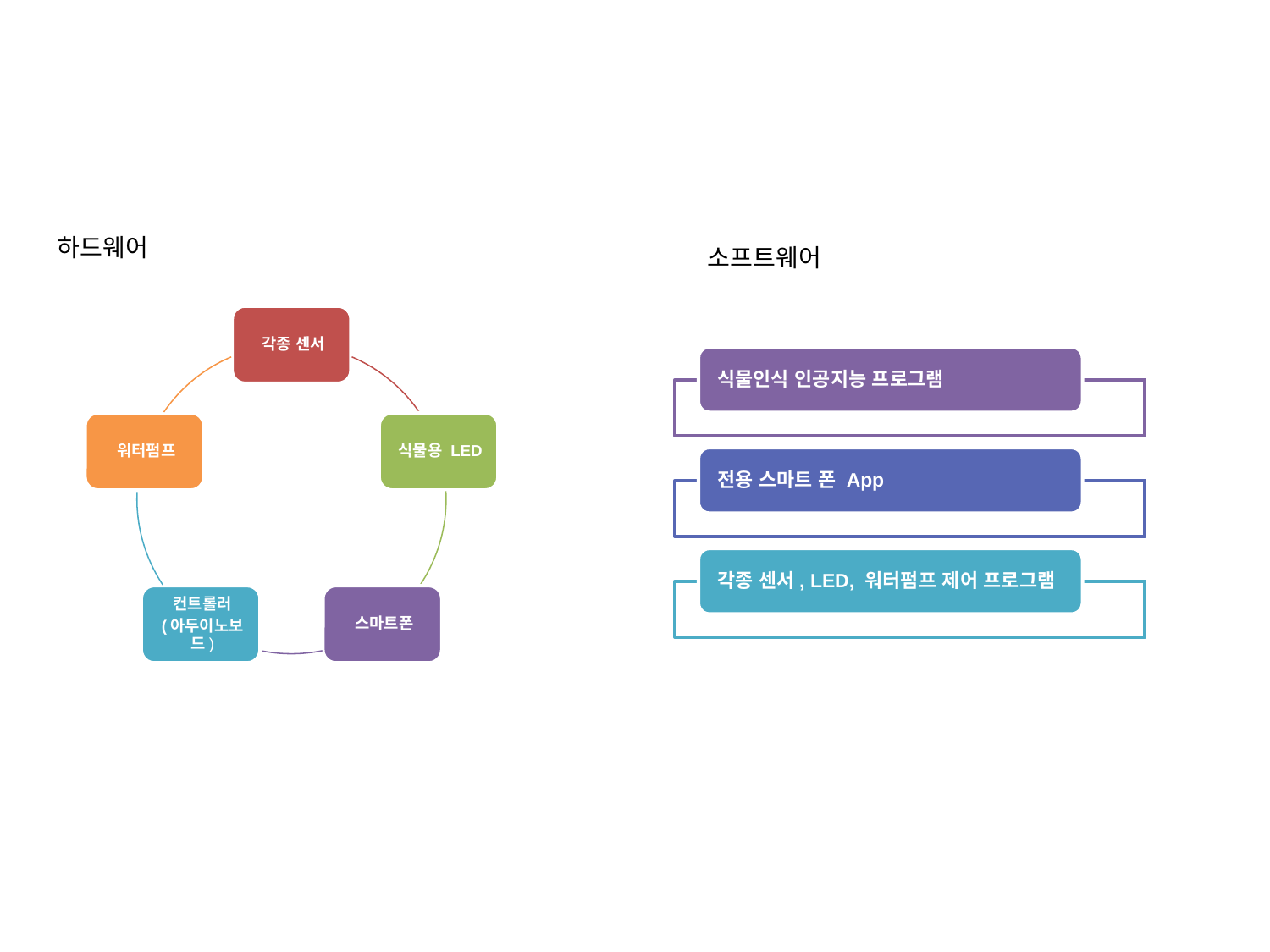

하드웨어
소프트웨어
각종 센서
식물용 LED
스마트폰
컨트롤러
(아두이노보드)
워터펌프
식물인식 인공지능 프로그램
전용 스마트 폰 App
각종 센서, LED, 워터펌프 제어 프로그램